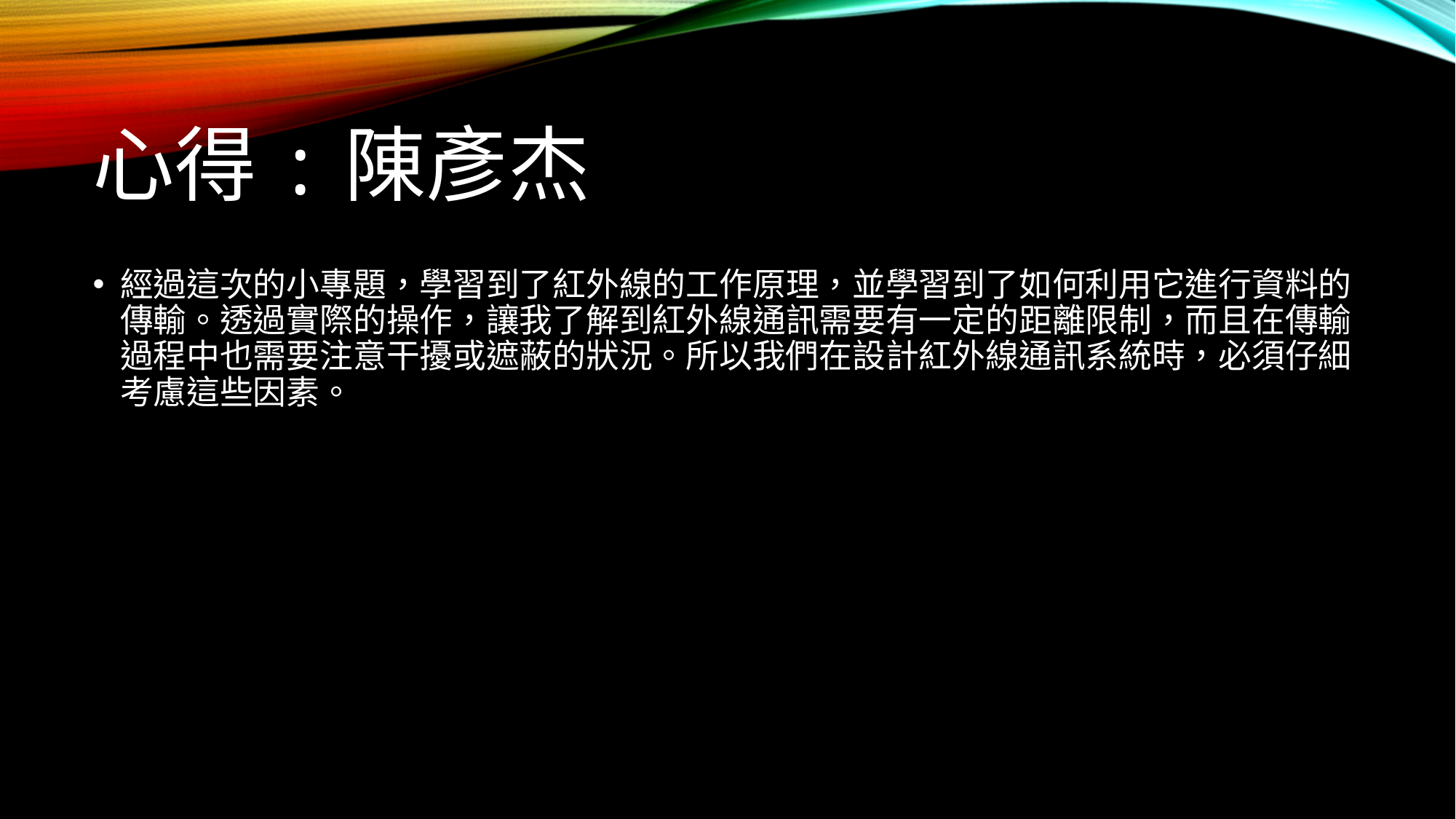

# 心得:陳彥杰
經過這次的小專題，學習到了紅外線的工作原理，並學習到了如何利用它進行資料的傳輸。透過實際的操作，讓我了解到紅外線通訊需要有一定的距離限制，而且在傳輸過程中也需要注意干擾或遮蔽的狀況。所以我們在設計紅外線通訊系統時，必須仔細考慮這些因素。